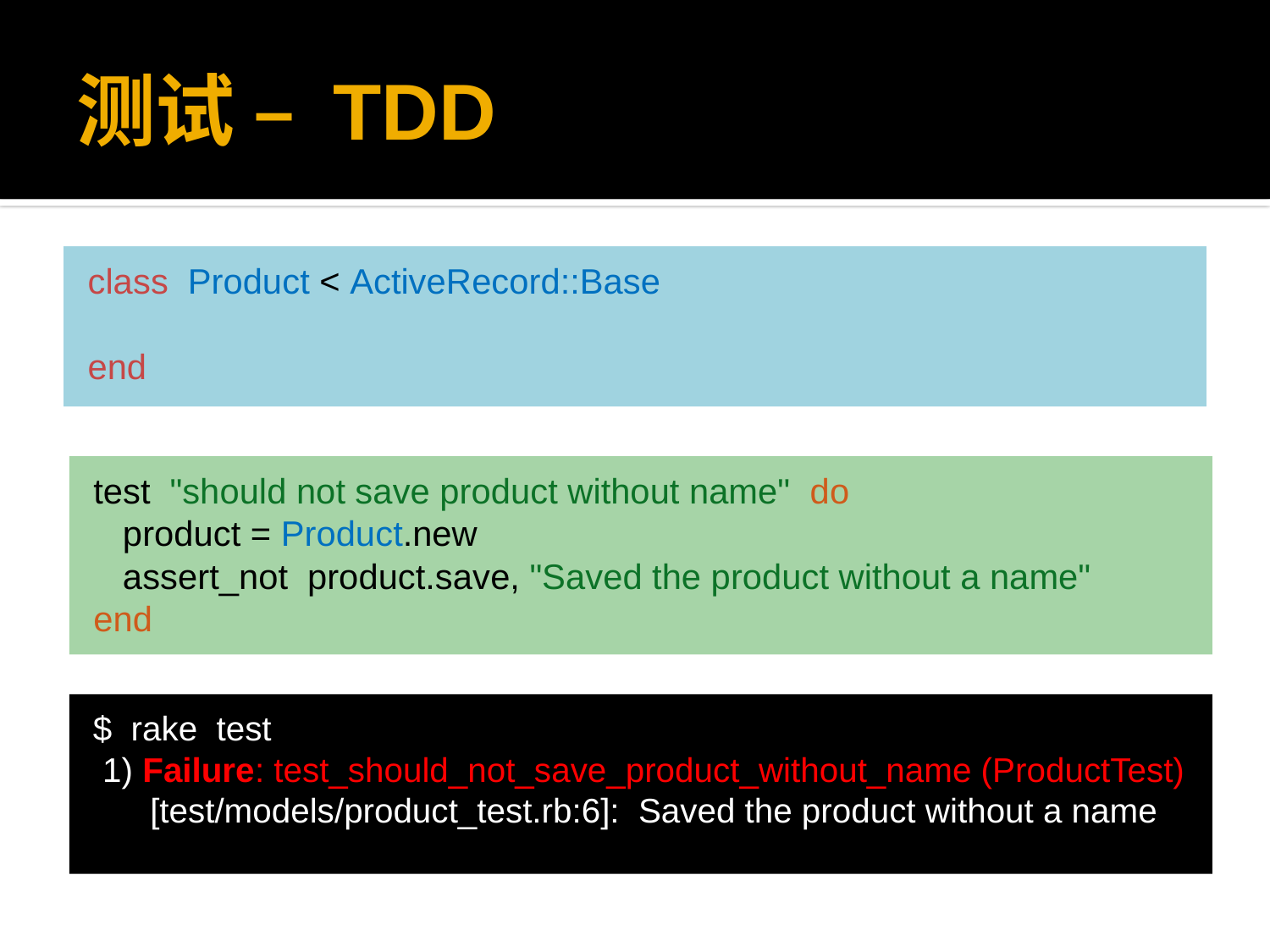

# 测试 – TDD
class  Product < ActiveRecord::Base

end
test  "should not save product without name"  do
   product = Product.new
   assert_not  product.save, "Saved the product without a name"
end
$  rake  test
 1) Failure: test_should_not_save_product_without_name (ProductTest)
      [test/models/product_test.rb:6]:  Saved the product without a name